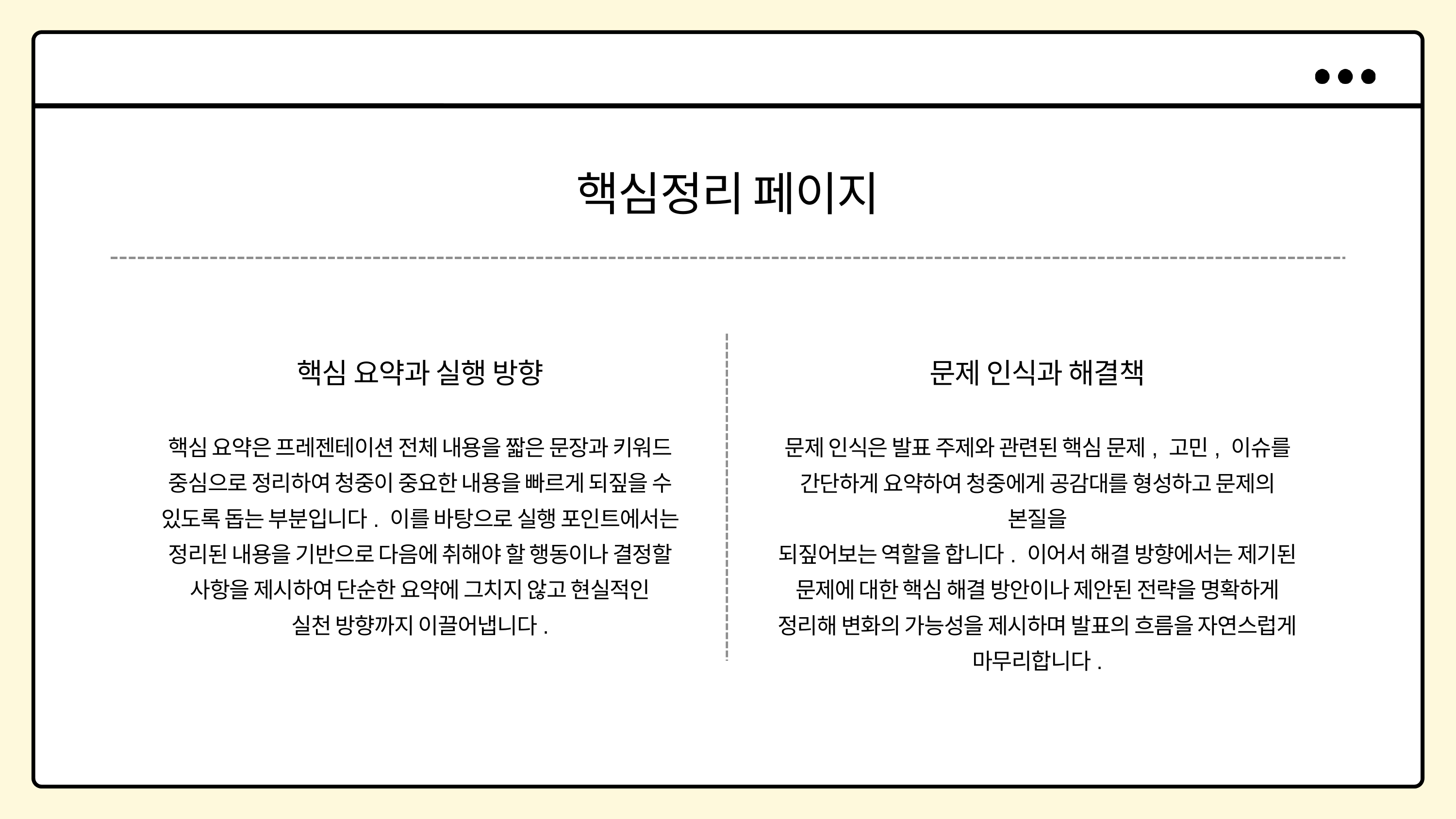

핵심정리 페이지

핵심 요약과 실행 방향
문제 인식과 해결책
핵심 요약은 프레젠테이션 전체 내용을 짧은 문장과 키워드 중심으로 정리하여 청중이 중요한 내용을 빠르게 되짚을 수 있도록 돕는 부분입니다. 이를 바탕으로 실행 포인트에서는 정리된 내용을 기반으로 다음에 취해야 할 행동이나 결정할 사항을 제시하여 단순한 요약에 그치지 않고 현실적인
실천 방향까지 이끌어냅니다.
문제 인식은 발표 주제와 관련된 핵심 문제, 고민, 이슈를 간단하게 요약하여 청중에게 공감대를 형성하고 문제의 본질을
되짚어보는 역할을 합니다. 이어서 해결 방향에서는 제기된 문제에 대한 핵심 해결 방안이나 제안된 전략을 명확하게 정리해 변화의 가능성을 제시하며 발표의 흐름을 자연스럽게
마무리합니다.